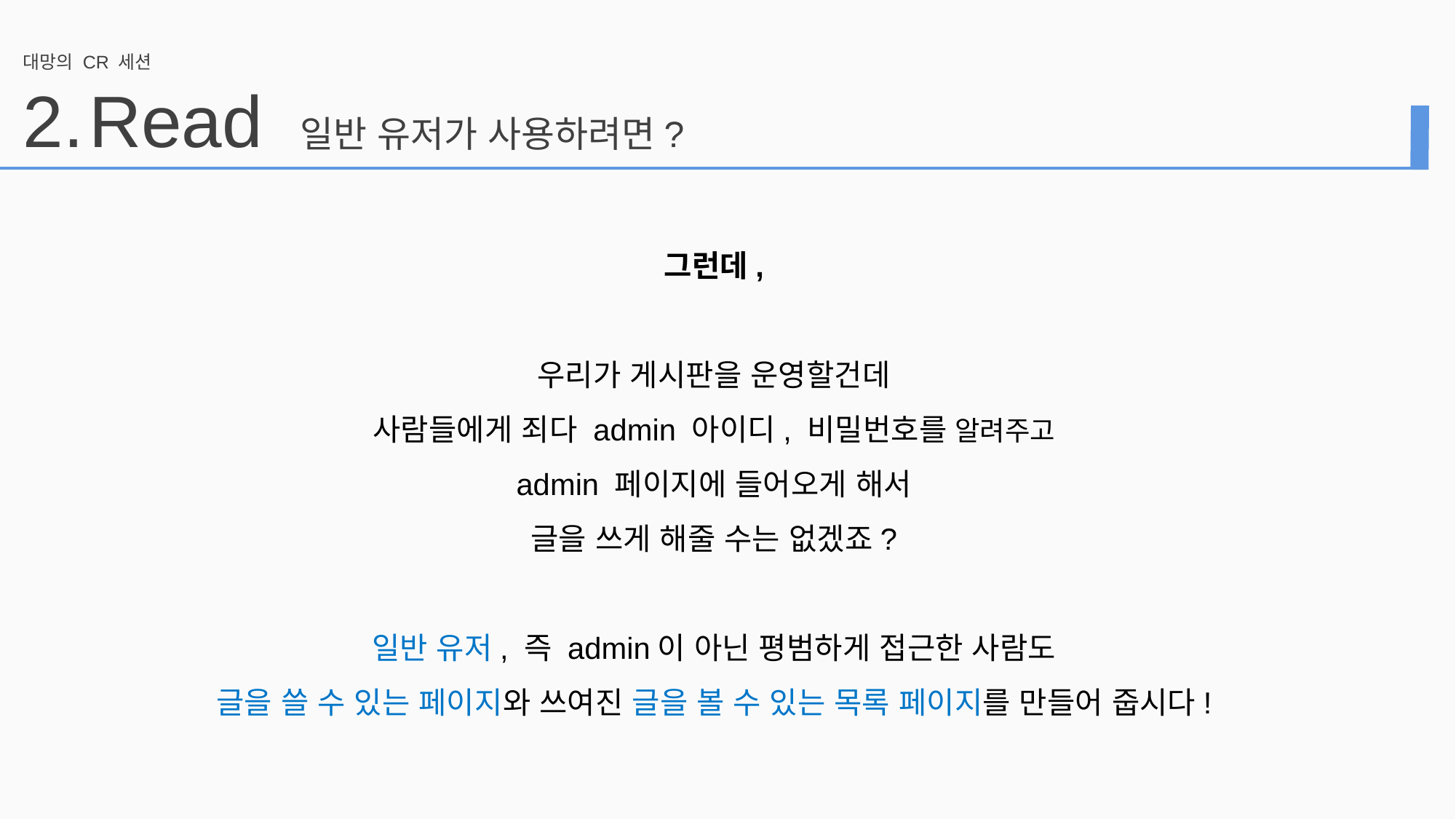

대망의 CR 세션
2.
Read 일반 유저가 사용하려면?
그런데,

우리가 게시판을 운영할건데
사람들에게 죄다 admin 아이디, 비밀번호를 알려주고
admin 페이지에 들어오게 해서
글을 쓰게 해줄 수는 없겠죠?

일반 유저, 즉 admin이 아닌 평범하게 접근한 사람도
글을 쓸 수 있는 페이지와 쓰여진 글을 볼 수 있는 목록 페이지를 만들어 줍시다!